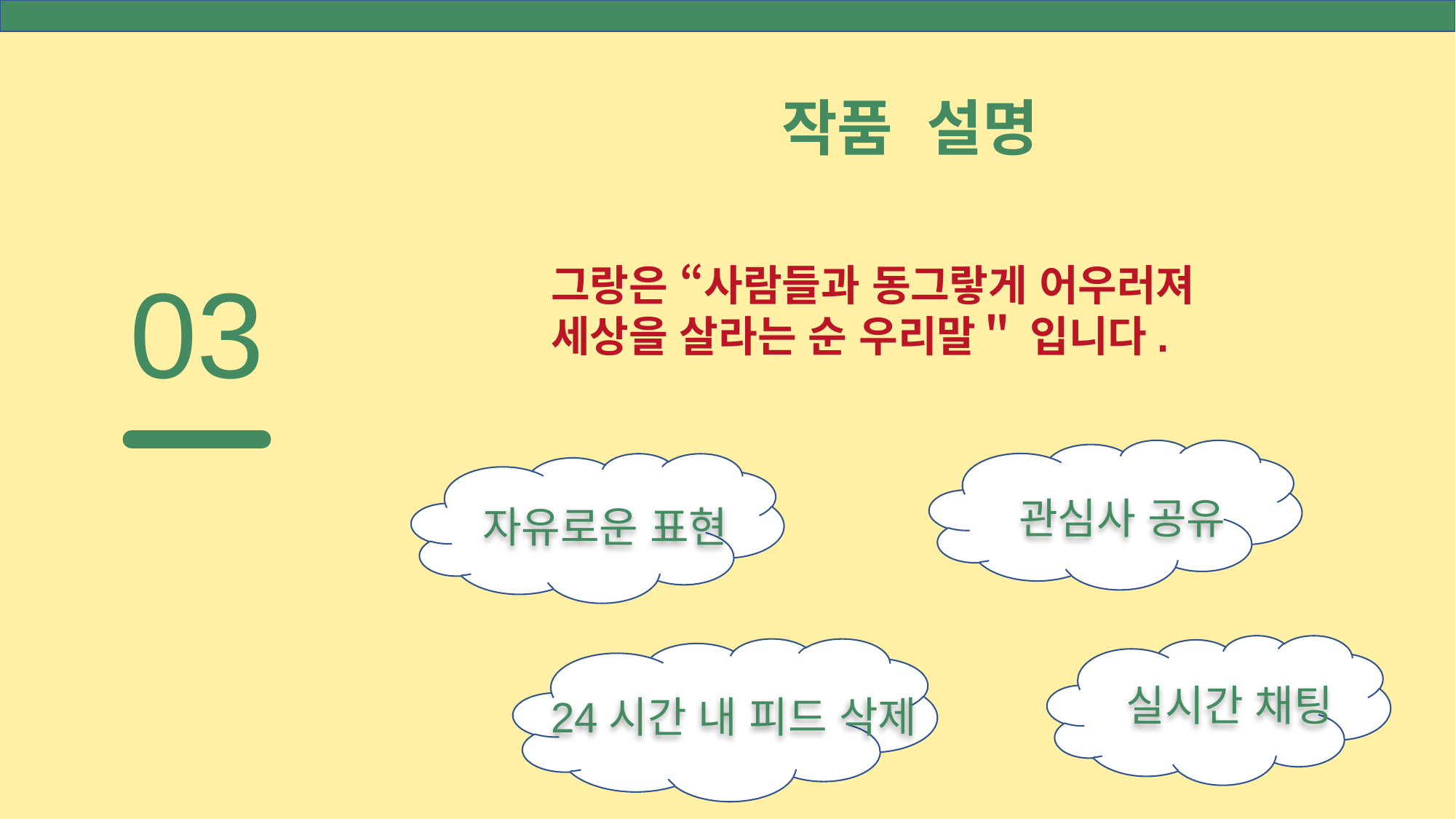

작품  설명
03
그랑은 “사람들과 동그랗게 어우러져 세상을 살라는 순 우리말＂ 입니다.

관심사 공유
자유로운 표현

실시간 채팅
24시간 내 피드 삭제